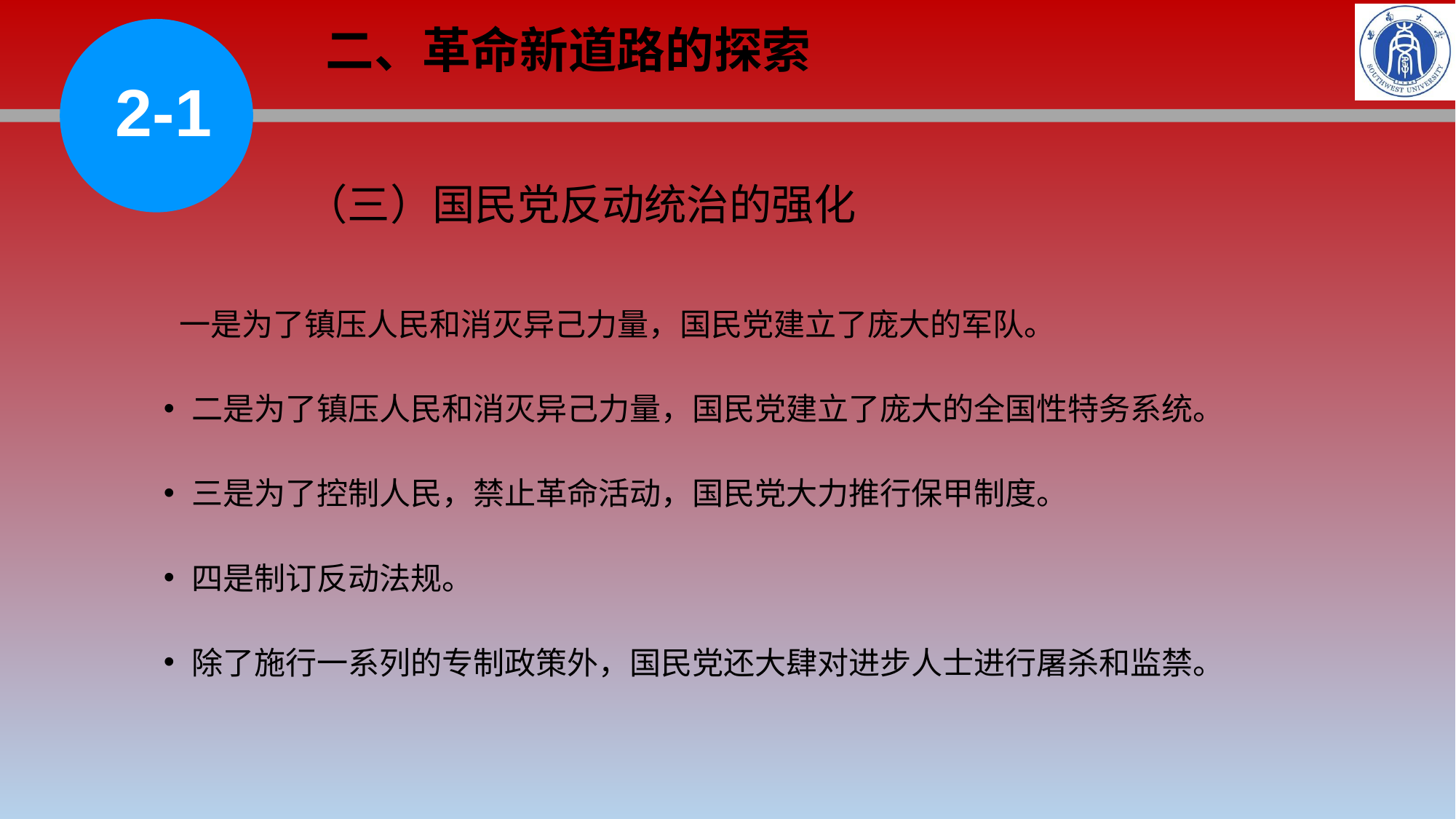

二、革命新道路的探索

2-1
（三）国民党反动统治的强化
  一是为了镇压人民和消灭异己力量，国民党建立了庞大的军队。
二是为了镇压人民和消灭异己力量，国民党建立了庞大的全国性特务系统。
三是为了控制人民，禁止革命活动，国民党大力推行保甲制度。
四是制订反动法规。
除了施行一系列的专制政策外，国民党还大肆对进步人士进行屠杀和监禁。